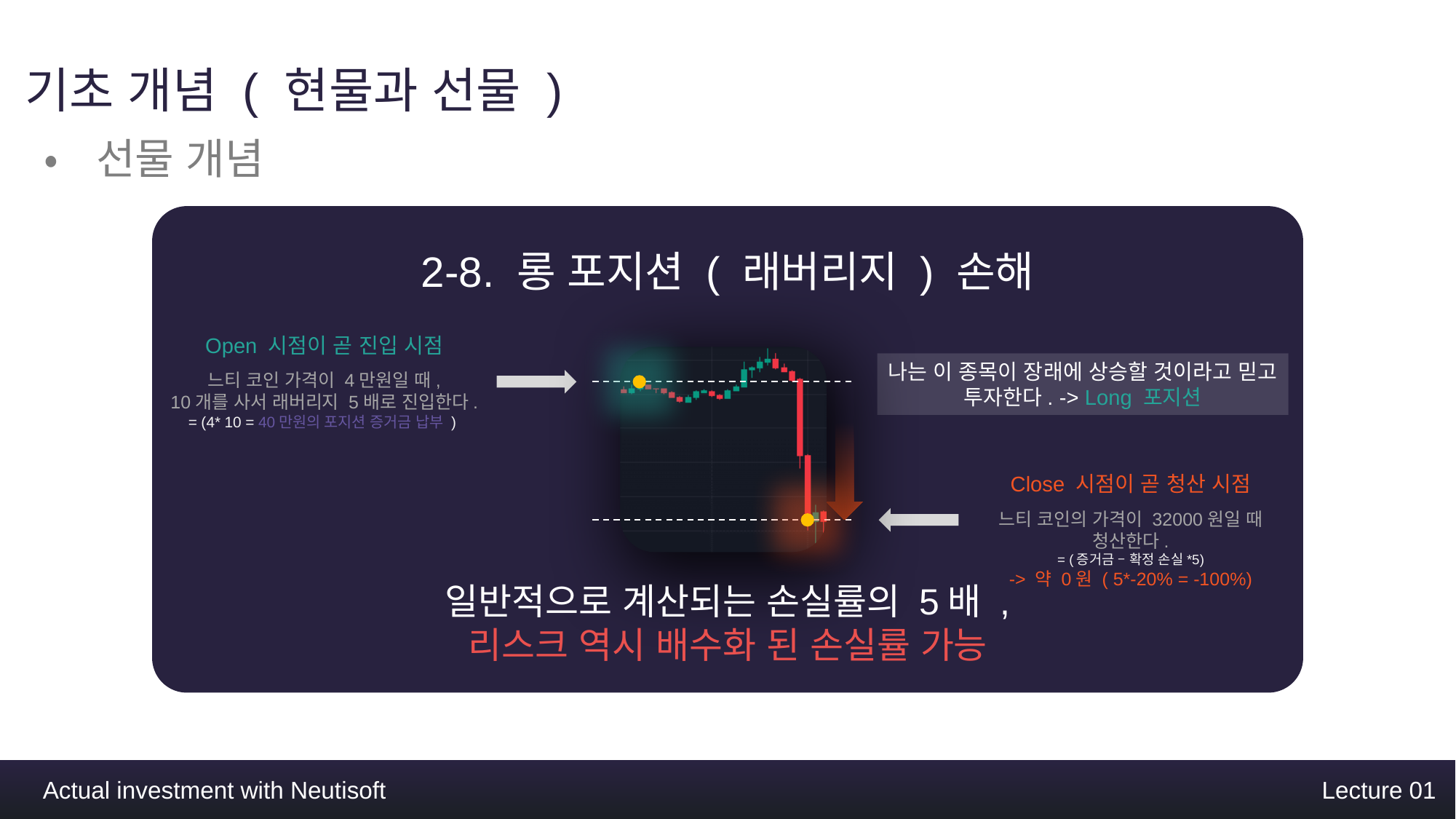

기초 개념 ( 현물과 선물 )
•선물 개념

2-8. 롱 포지션 ( 래버리지 ) 손해
Open 시점이 곧 진입 시점

나는 이 종목이 장래에 상승할 것이라고 믿고
투자한다. -> Long 포지션
느티 코인 가격이 4만원일 때,
10개를 사서 래버리지 5배로 진입한다.
= (4* 10 = 40만원의 포지션 증거금 납부 )
Close 시점이 곧 청산 시점
느티 코인의 가격이 32000원일 때 청산한다.
= (증거금 – 확정 손실*5)
-> 약 0원 ( 5*-20% = -100%)
일반적으로 계산되는 손실률의 5배 ,
리스크 역시 배수화 된 손실률 가능
Trading View – BTC1! chart

Actual investment with Neutisoft
Lecture 01